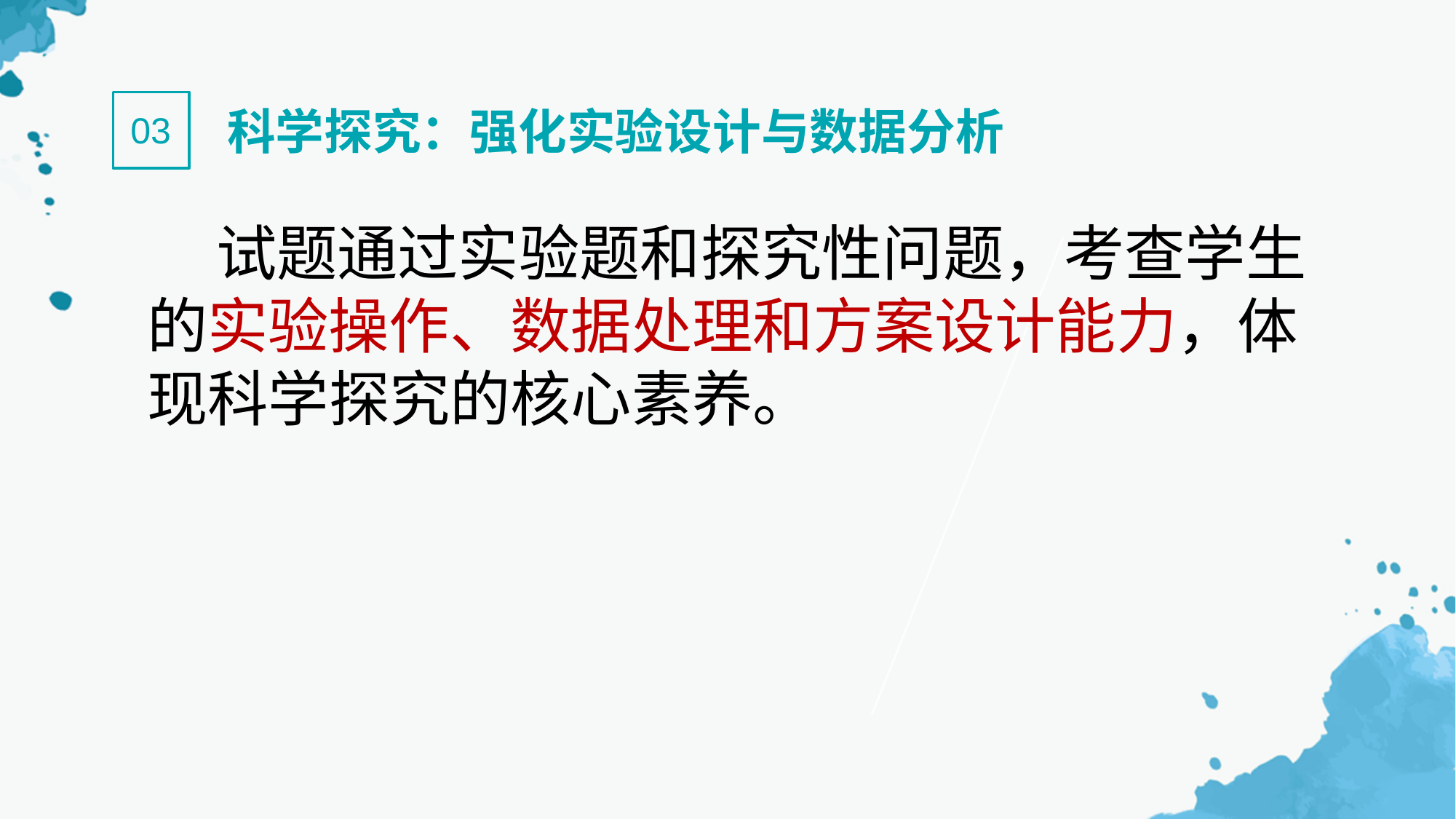

科学探究：强化实验设计与数据分析
03

    试题通过实验题和探究性问题，考查学生的实验操作、数据处理和方案设计能力，体现科学探究的核心素养。